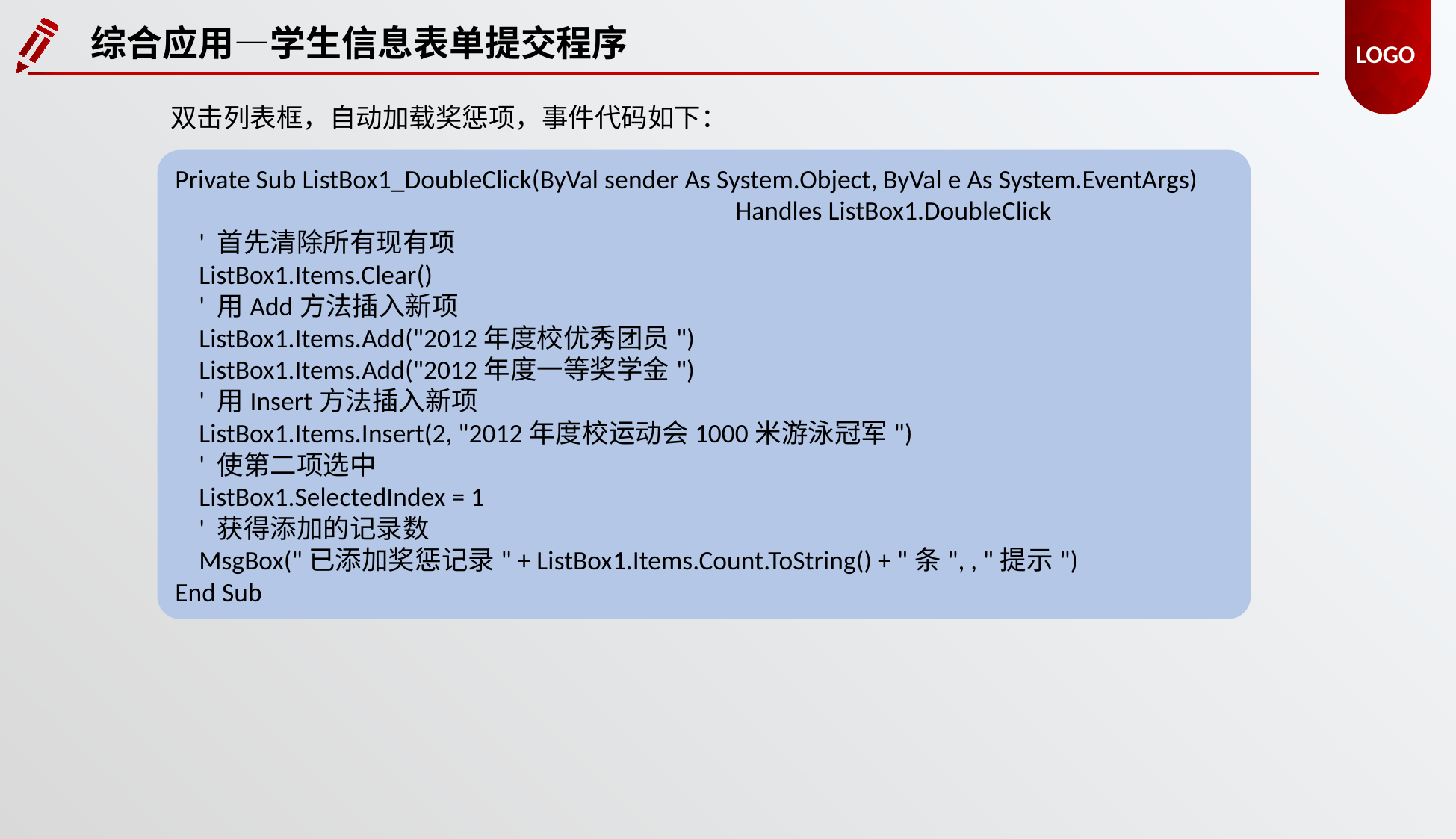

综合应用—学生信息表单提交程序
双击列表框，自动加载奖惩项，事件代码如下：
Private Sub ListBox1_DoubleClick(ByVal sender As System.Object, ByVal e As System.EventArgs)
					Handles ListBox1.DoubleClick
    ' 首先清除所有现有项
    ListBox1.Items.Clear()
    ' 用Add方法插入新项
    ListBox1.Items.Add("2012年度校优秀团员")
    ListBox1.Items.Add("2012年度一等奖学金")
    ' 用Insert方法插入新项
    ListBox1.Items.Insert(2, "2012年度校运动会1000米游泳冠军")
    ' 使第二项选中
    ListBox1.SelectedIndex = 1
    ' 获得添加的记录数
    MsgBox("已添加奖惩记录" + ListBox1.Items.Count.ToString() + "条", , "提示")
End Sub